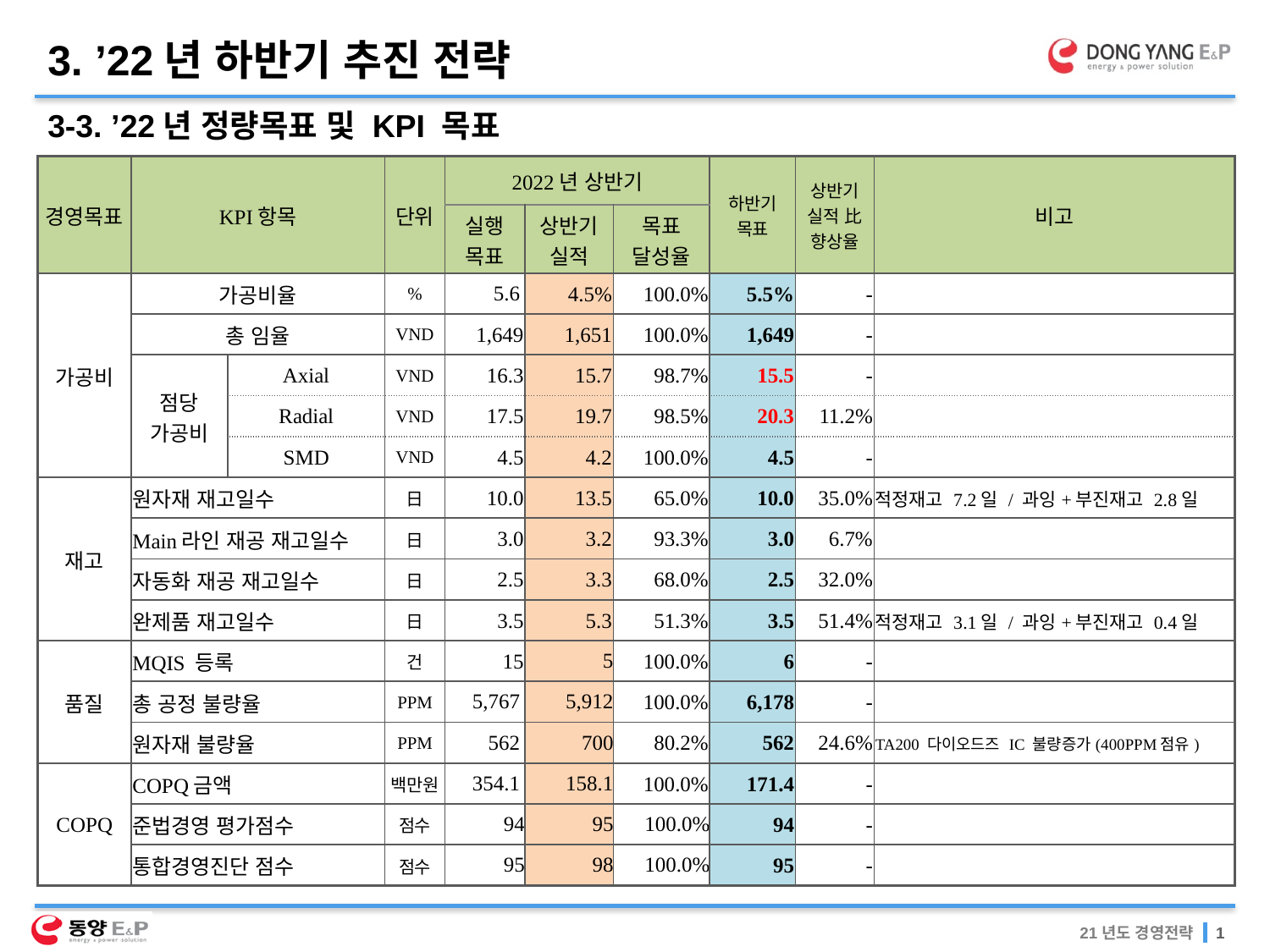

3. ’22년 하반기 추진 전략
3-3. ’22년 정량목표 및 KPI 목표
| 경영목표 | KPI항목 |  | 단위 | 2022년 상반기 |  |  | 하반기 목표 | 상반기 실적 比 향상율 | 비고 |
| --- | --- | --- | --- | --- | --- | --- | --- | --- | --- |
|  |  |  |  | 실행 목표 | 상반기 실적 | 목표 달성율 |  |  |  |
| 가공비 | 가공비율 |  | % | 5.6 | 4.5% | 100.0% | 5.5% | - |  |
|  | 총 임율 |  | VND | 1,649 | 1,651 | 100.0% | 1,649 | - |  |
|  | 점당 가공비 | Axial | VND | 16.3 | 15.7 | 98.7% | 15.5 | - |  |
|  |  | Radial | VND | 17.5 | 19.7 | 98.5% | 20.3 | 11.2% |  |
|  |  | SMD | VND | 4.5 | 4.2 | 100.0% | 4.5 | - |  |
| 재고 | 원자재 재고일수 |  | 日 | 10.0 | 13.5 | 65.0% | 10.0 | 35.0% | 적정재고 7.2일 / 과잉+부진재고 2.8일 |
|  | Main라인 재공 재고일수 |  | 日 | 3.0 | 3.2 | 93.3% | 3.0 | 6.7% |  |
|  | 자동화 재공 재고일수 |  | 日 | 2.5 | 3.3 | 68.0% | 2.5 | 32.0% |  |
|  | 완제품 재고일수 |  | 日 | 3.5 | 5.3 | 51.3% | 3.5 | 51.4% | 적정재고 3.1일 / 과잉+부진재고 0.4일 |
| 품질 | MQIS 등록 |  | 건 | 15 | 5 | 100.0% | 6 | - |  |
|  | 총 공정 불량율 |  | PPM | 5,767 | 5,912 | 100.0% | 6,178 | - |  |
|  | 원자재 불량율 |  | PPM | 562 | 700 | 80.2% | 562 | 24.6% | TA200 다이오드즈 IC 불량증가(400PPM점유) |
| COPQ | COPQ금액 |  | 백만원 | 354.1 | 158.1 | 100.0% | 171.4 | - |  |
|  | 준법경영 평가점수 |  | 점수 | 94 | 95 | 100.0% | 94 | - |  |
|  | 통합경영진단 점수 |  | 점수 | 95 | 98 | 100.0% | 95 | - |  |